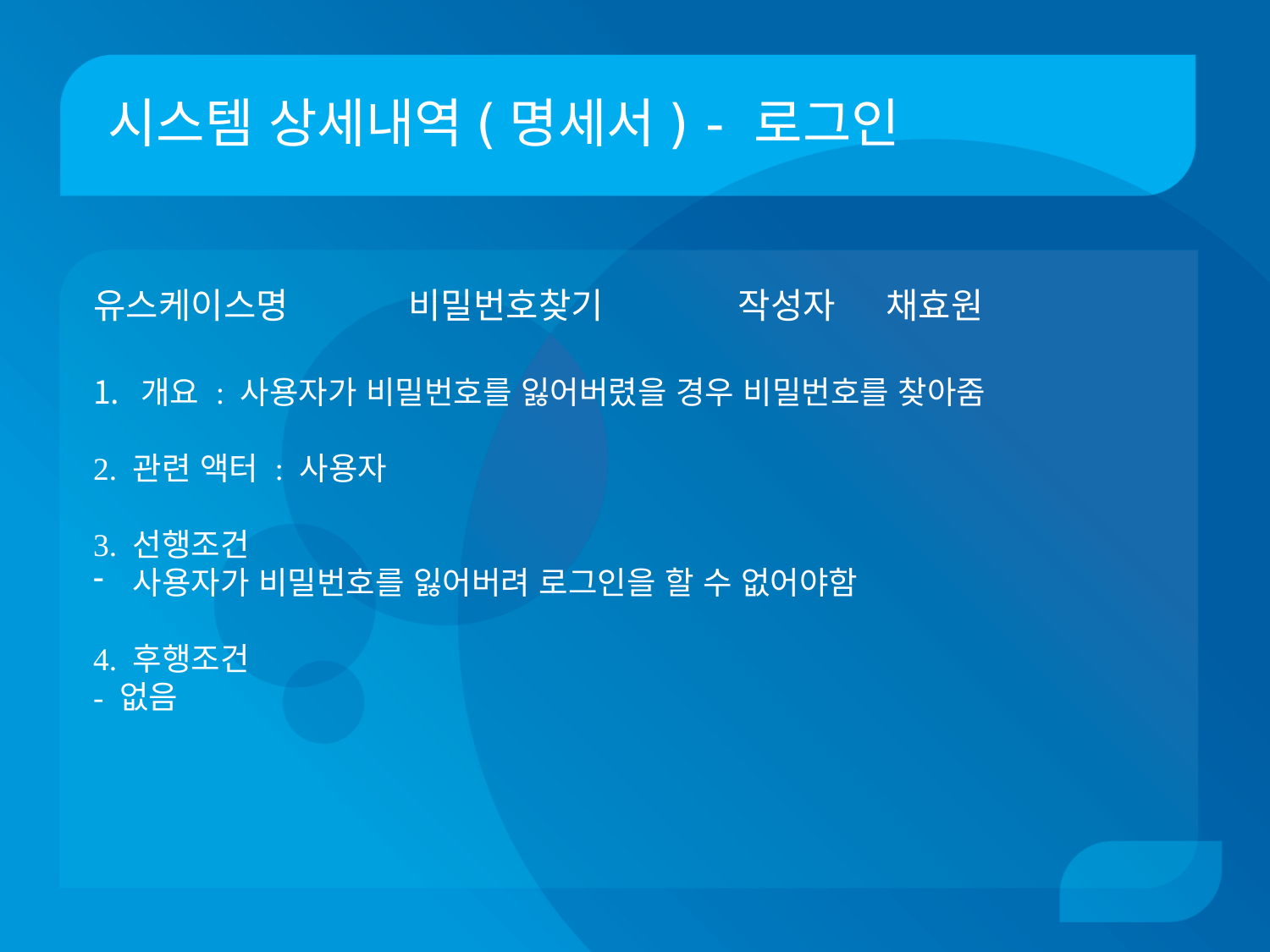

# 시스템 상세내역(명세서) - 로그인
유스케이스명            비밀번호찾기 	 작성자     채효원
개요 : 사용자가 비밀번호를 잃어버렸을 경우 비밀번호를 찾아줌

2. 관련 액터 : 사용자

3. 선행조건
사용자가 비밀번호를 잃어버려 로그인을 할 수 없어야함

4. 후행조건
- 없음